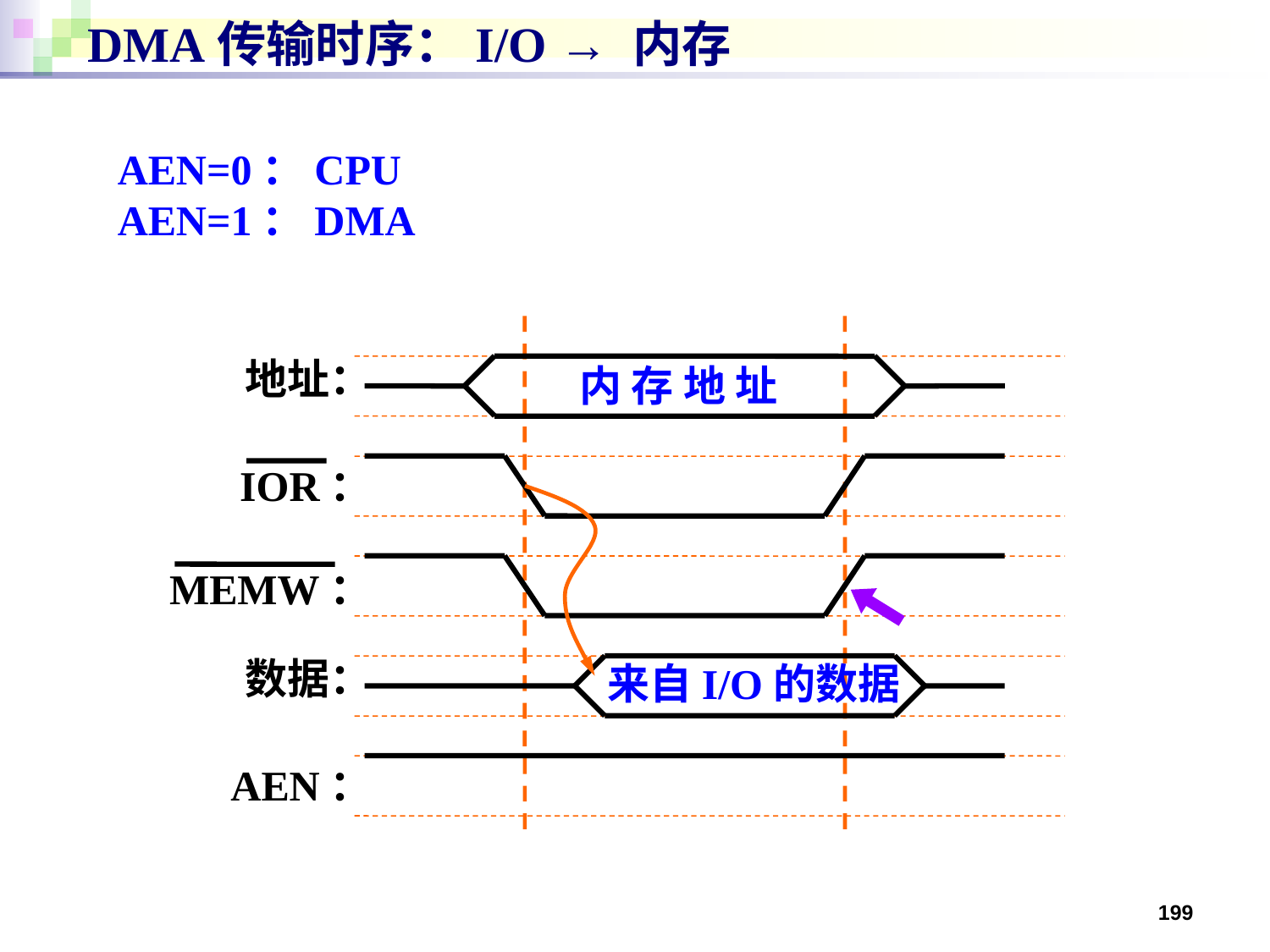

DMA传输时序：I/O → 内存
AEN=0：CPU
AEN=1：DMA

地址：
内 存 地 址

IOR：

MEMW：

数据：
来自I/O的数据

AEN：

199